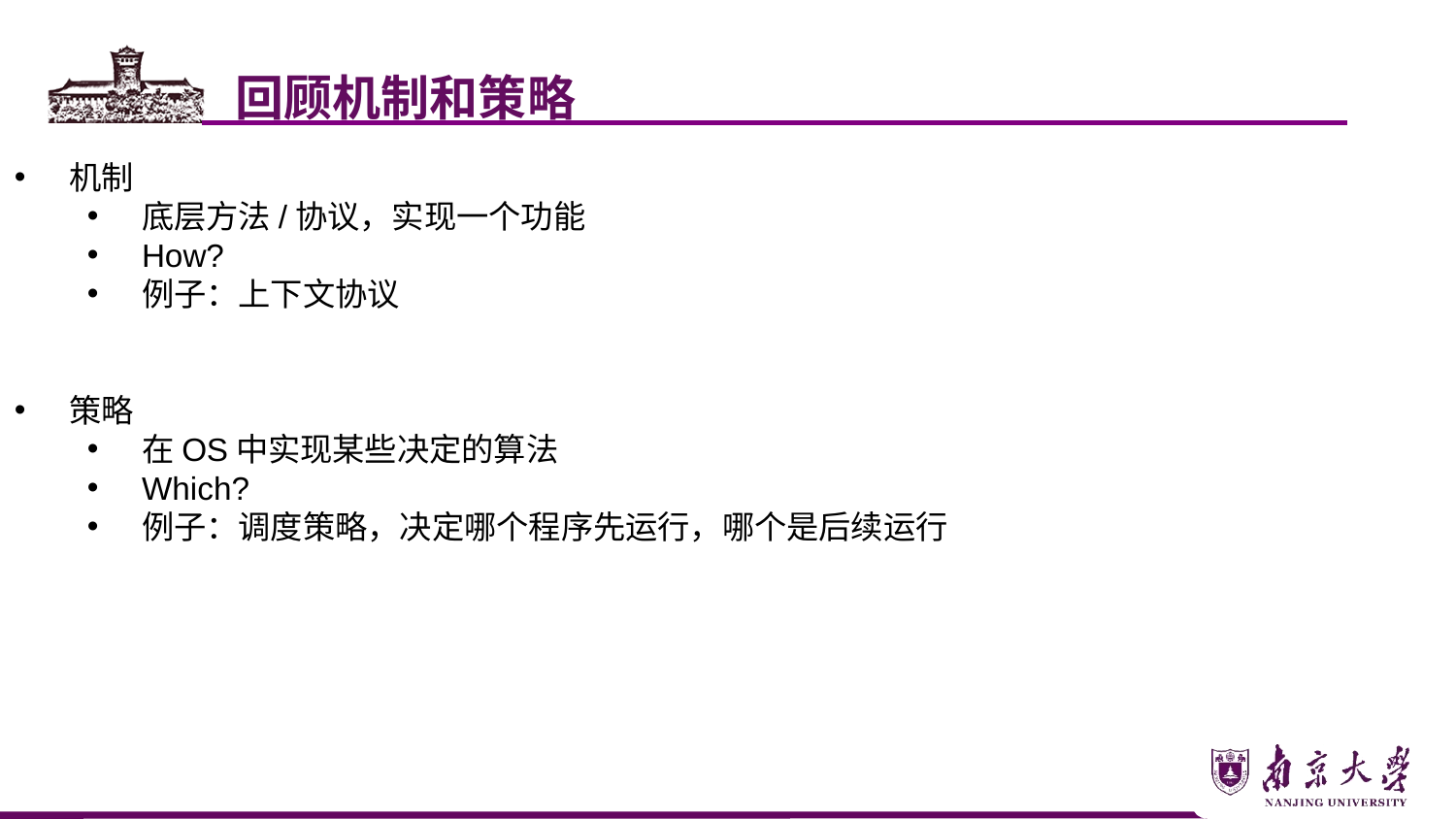

回顾机制和策略
机制
底层方法/协议，实现一个功能
How?
例子：上下文协议

策略
在OS中实现某些决定的算法
Which?
例子：调度策略，决定哪个程序先运行，哪个是后续运行